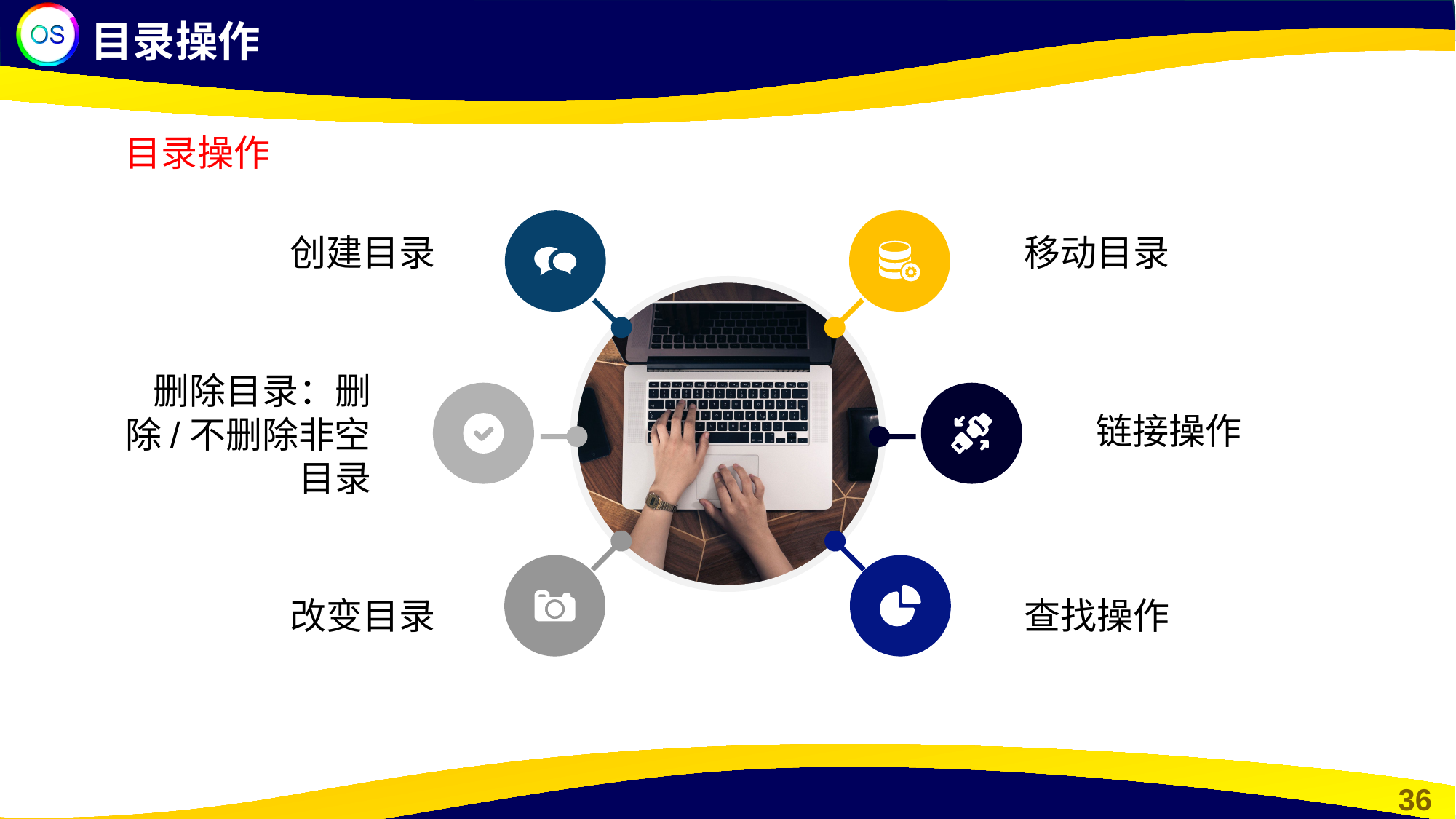

目录操作
目录操作

创建目录
移动目录

删除目录：删除/不删除非空目录
链接操作

改变目录
查找操作